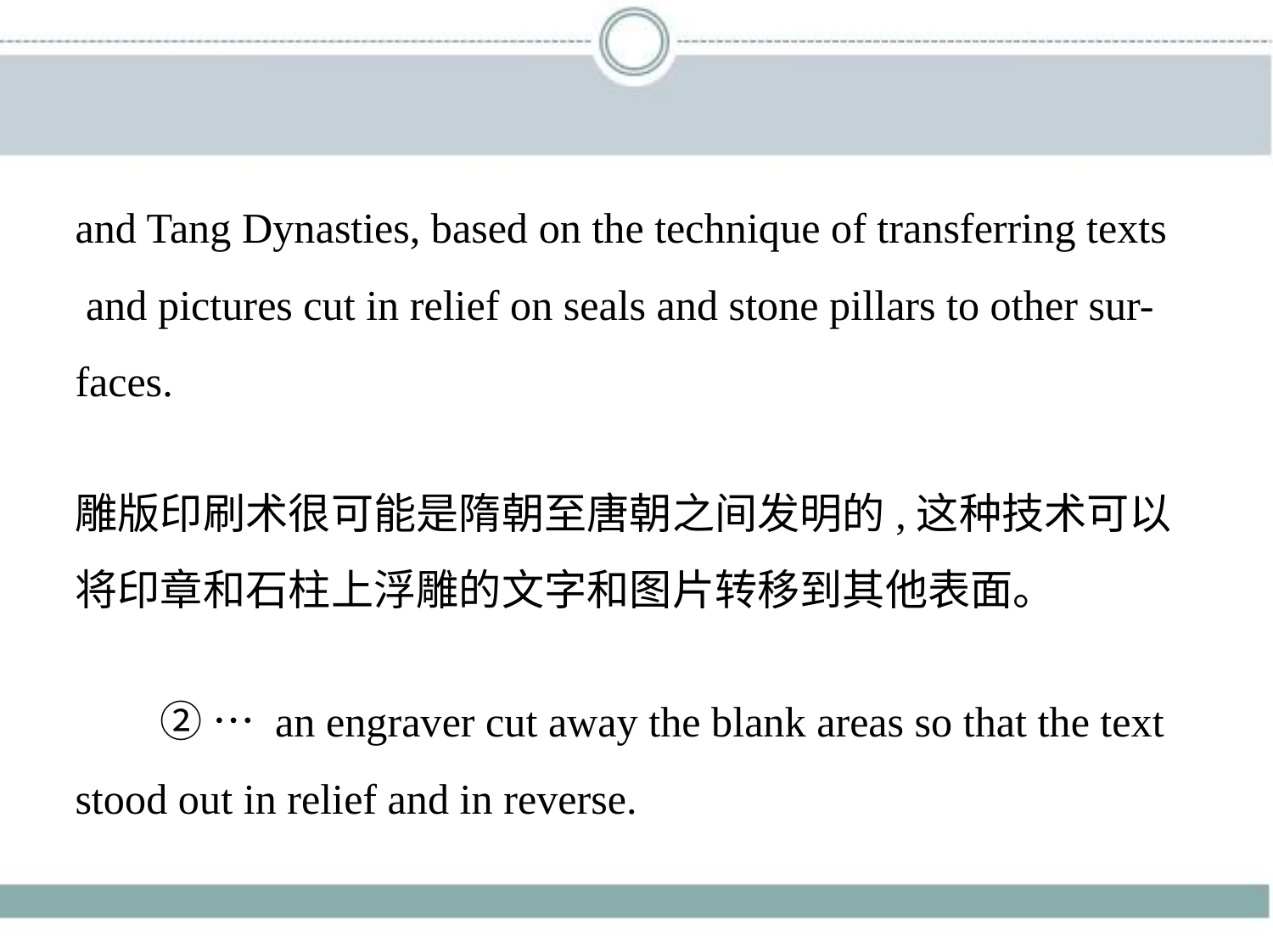

and Tang Dynasties, based on the technique of transferring texts
 and pictures cut in relief on seals and stone pillars to other sur-
faces.
雕版印刷术很可能是隋朝至唐朝之间发明的,这种技术可以
将印章和石柱上浮雕的文字和图片转移到其他表面。
　　② … an engraver cut away the blank areas so that the text
stood out in relief and in reverse.